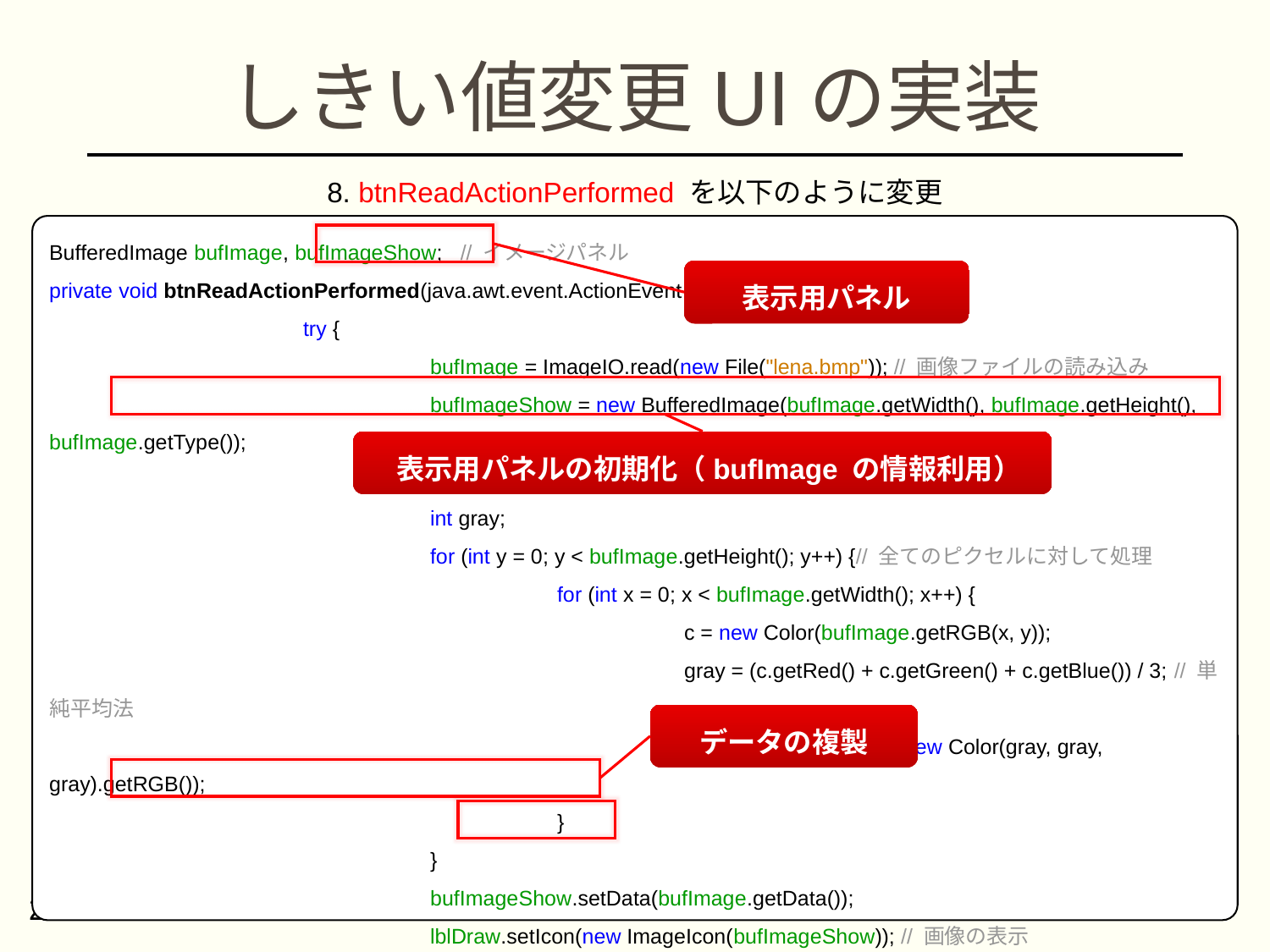

# しきい値変更UIの実装
8. btnReadActionPerformed を以下のように変更
BufferedImage bufImage, bufImageShow;   // イメージパネル
private void btnReadActionPerformed(java.awt.event.ActionEvent evt) {
		try {
			bufImage = ImageIO.read(new File("lena.bmp")); // 画像ファイルの読み込み
			bufImageShow = new BufferedImage(bufImage.getWidth(), bufImage.getHeight(), bufImage.getType());
			Color c;
			int gray;
			for (int y = 0; y < bufImage.getHeight(); y++) {// 全てのピクセルに対して処理
				for (int x = 0; x < bufImage.getWidth(); x++) {
					c = new Color(bufImage.getRGB(x, y));
					gray = (c.getRed() + c.getGreen() + c.getBlue()) / 3; // 単純平均法
					bufImage.setRGB(x, y, new Color(gray, gray, gray).getRGB());
				}
			}
			bufImageShow.setData(bufImage.getData());
			lblDraw.setIcon(new ImageIcon(bufImageShow)); // 画像の表示
		} catch (IOException e) { e.printStackTrace(); }
}

表示用パネル

 表示用パネルの初期化（bufImage の情報利用）
データの複製

27